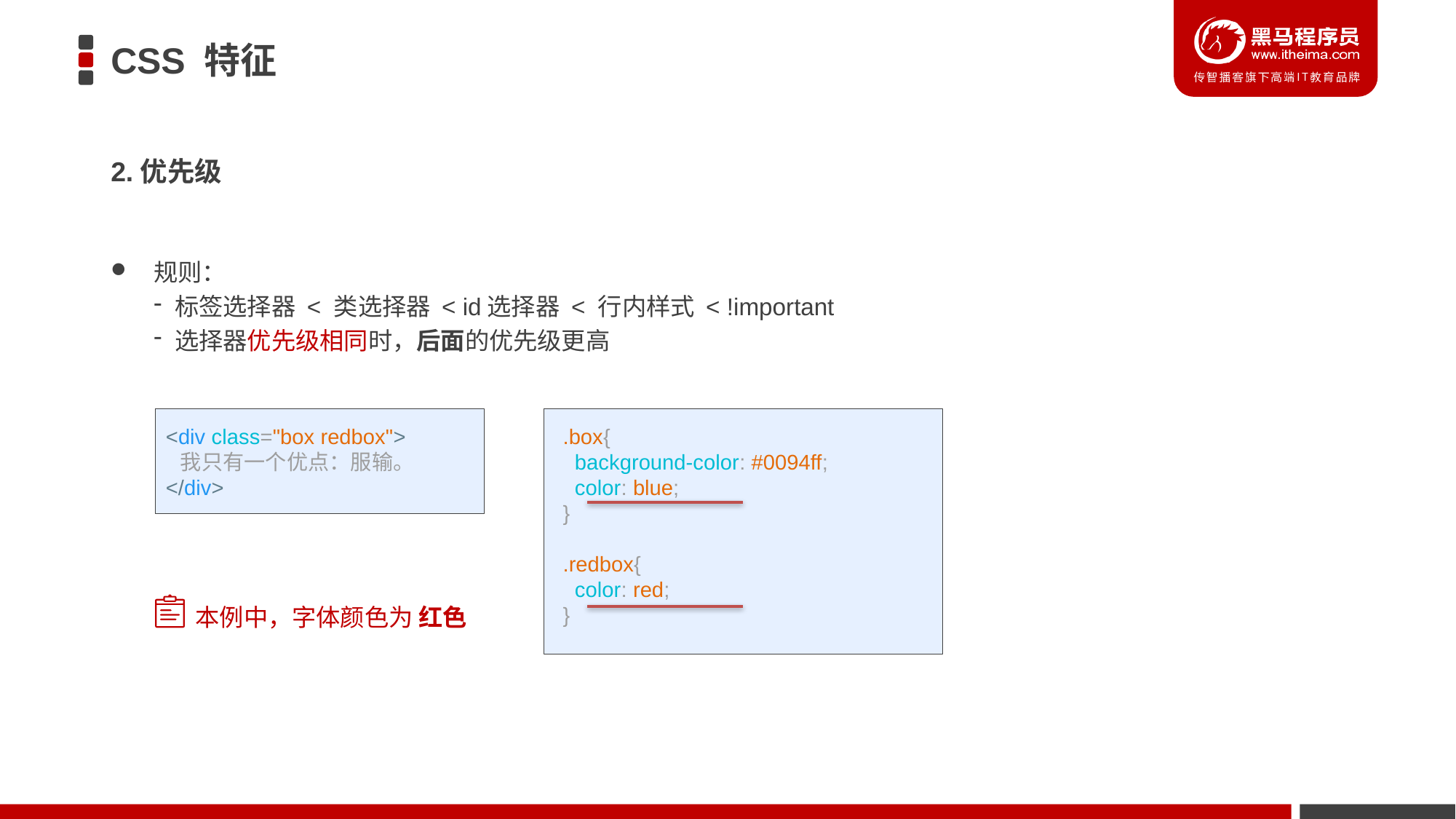

# CSS 特征
2.优先级
规则：
标签选择器 < 类选择器 < id选择器 < 行内样式 < !important
选择器优先级相同时，后面的优先级更高

<div class="box redbox">
  我只有一个优点：服输。
</div>

.box{
  background-color: #0094ff;
  color: blue;
}
.redbox{
  color: red;
}
本例中，字体颜色为 红色